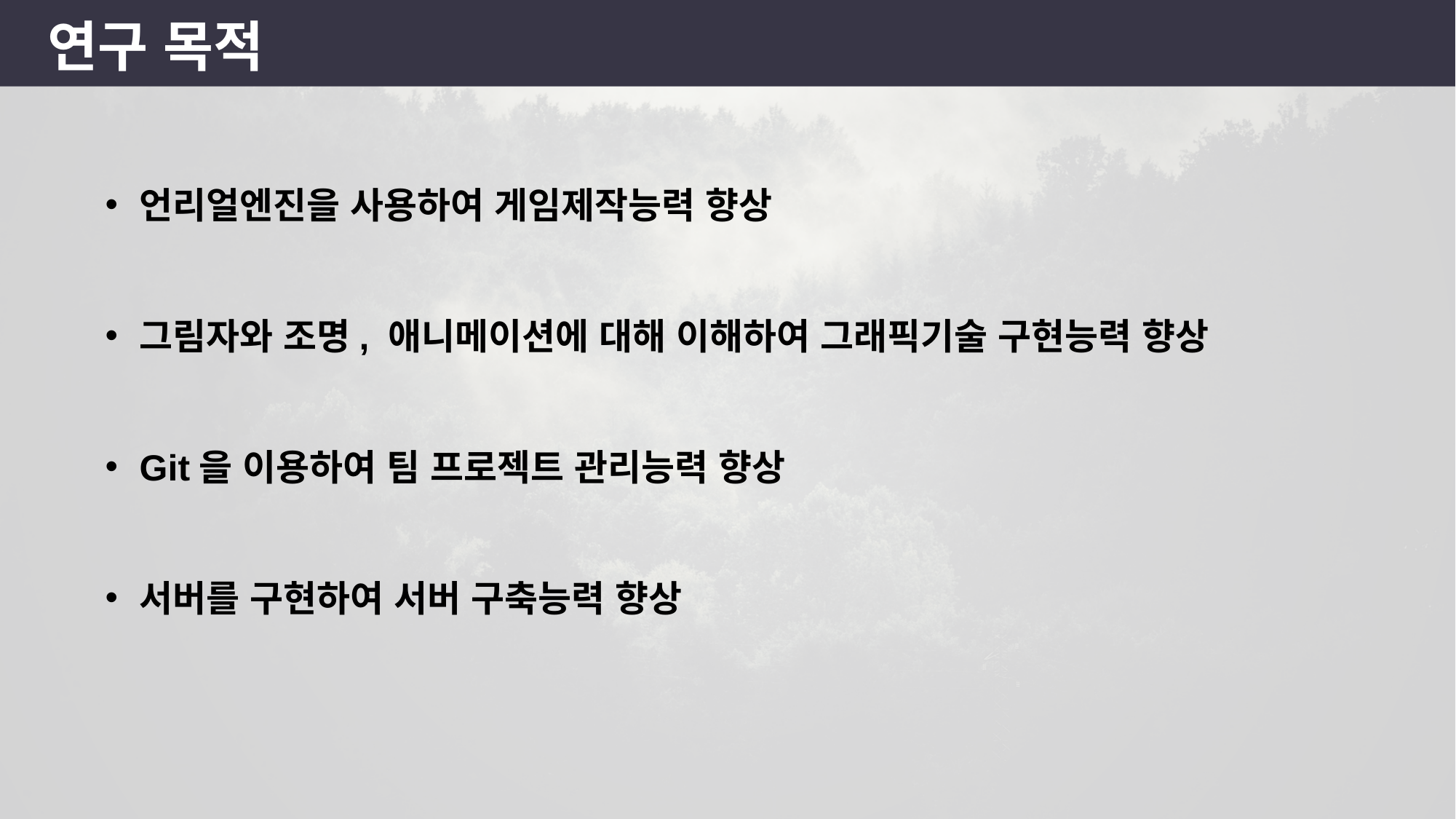

연구 목적
언리얼엔진을 사용하여 게임제작능력 향상

그림자와 조명, 애니메이션에 대해 이해하여 그래픽기술 구현능력 향상

Git을 이용하여 팀 프로젝트 관리능력 향상

서버를 구현하여 서버 구축능력 향상

3